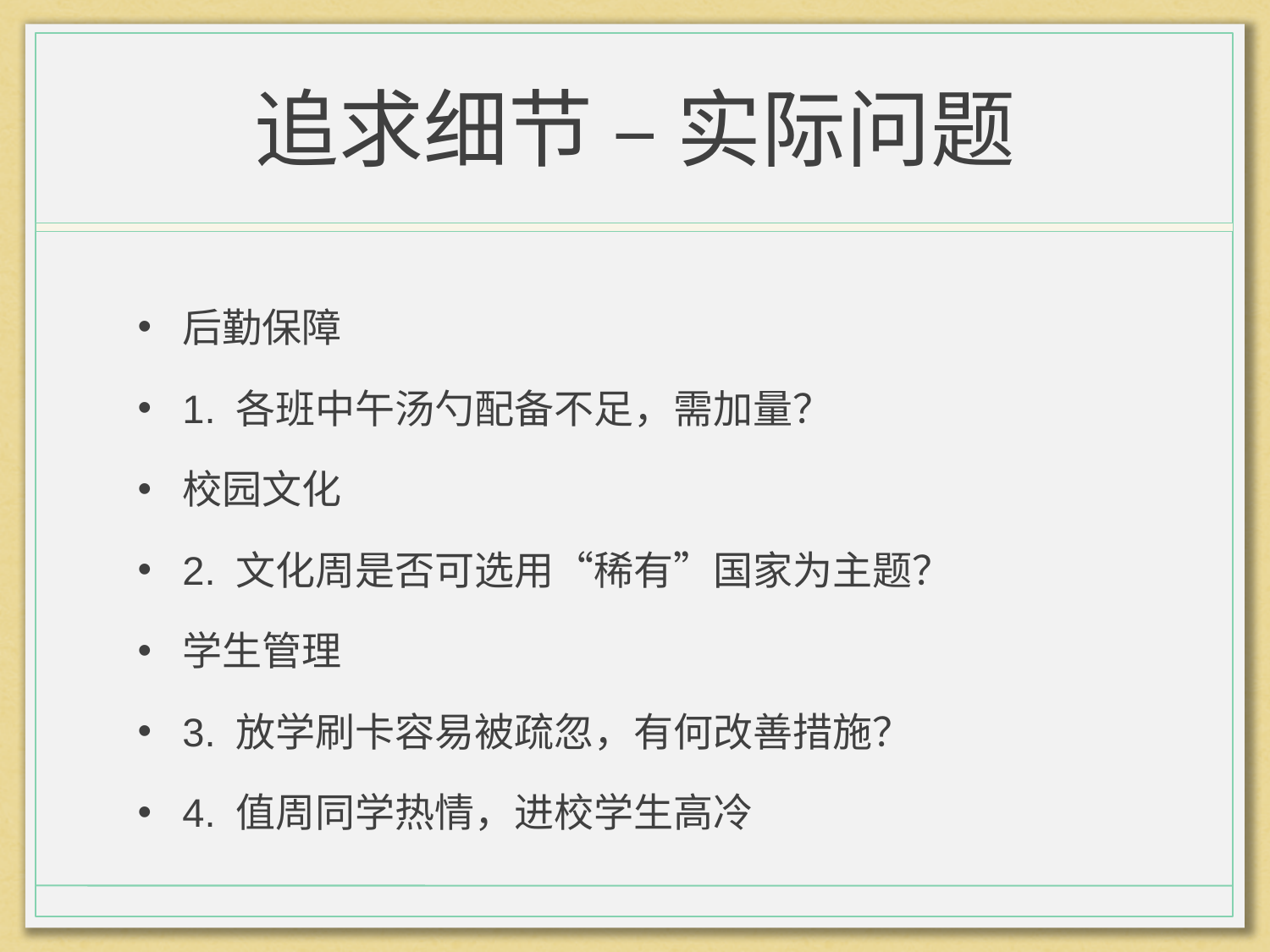

# 追求细节 – 实际问题
后勤保障
1. 各班中午汤勺配备不足，需加量？
校园文化
2. 文化周是否可选用“稀有”国家为主题？
学生管理
3. 放学刷卡容易被疏忽，有何改善措施？
4. 值周同学热情，进校学生高冷